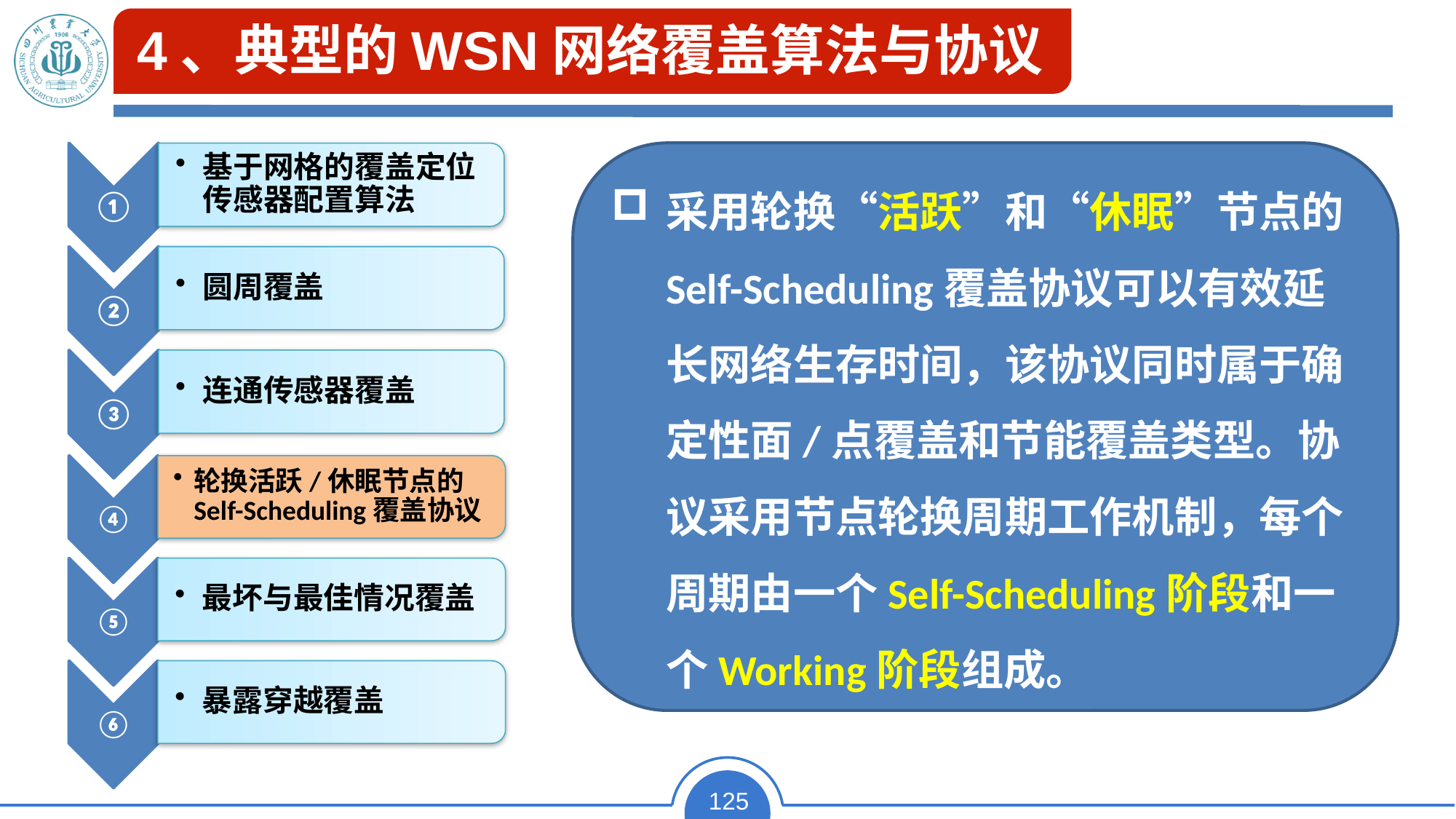

# 4、典型的WSN网络覆盖算法与协议
采用轮换“活跃”和“休眠”节点的Self-Scheduling覆盖协议可以有效延长网络生存时间，该协议同时属于确定性面/点覆盖和节能覆盖类型。协议采用节点轮换周期工作机制，每个周期由一个Self-Scheduling阶段和一个Working阶段组成。
①
基于网格的覆盖定位传感器配置算法
②
圆周覆盖
③
连通传感器覆盖
④
轮换活跃/休眠节点的Self-Scheduling覆盖协议
⑤
最坏与最佳情况覆盖
⑥
暴露穿越覆盖